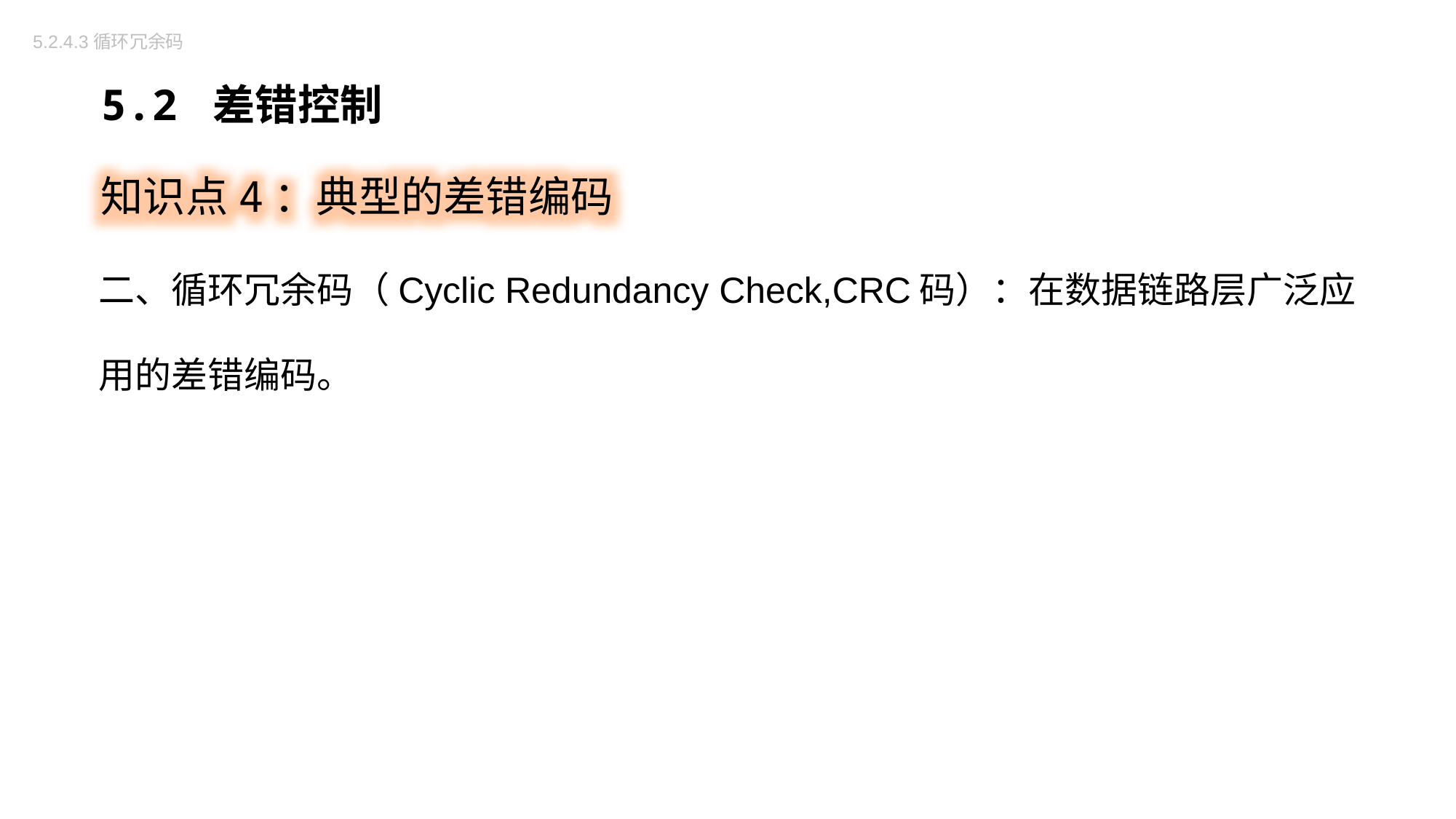

5.2.4.3循环冗余码
5.2 差错控制
知识点4：典型的差错编码
二、循环冗余码（Cyclic Redundancy Check,CRC码）：在数据链路层广泛应用的差错编码。